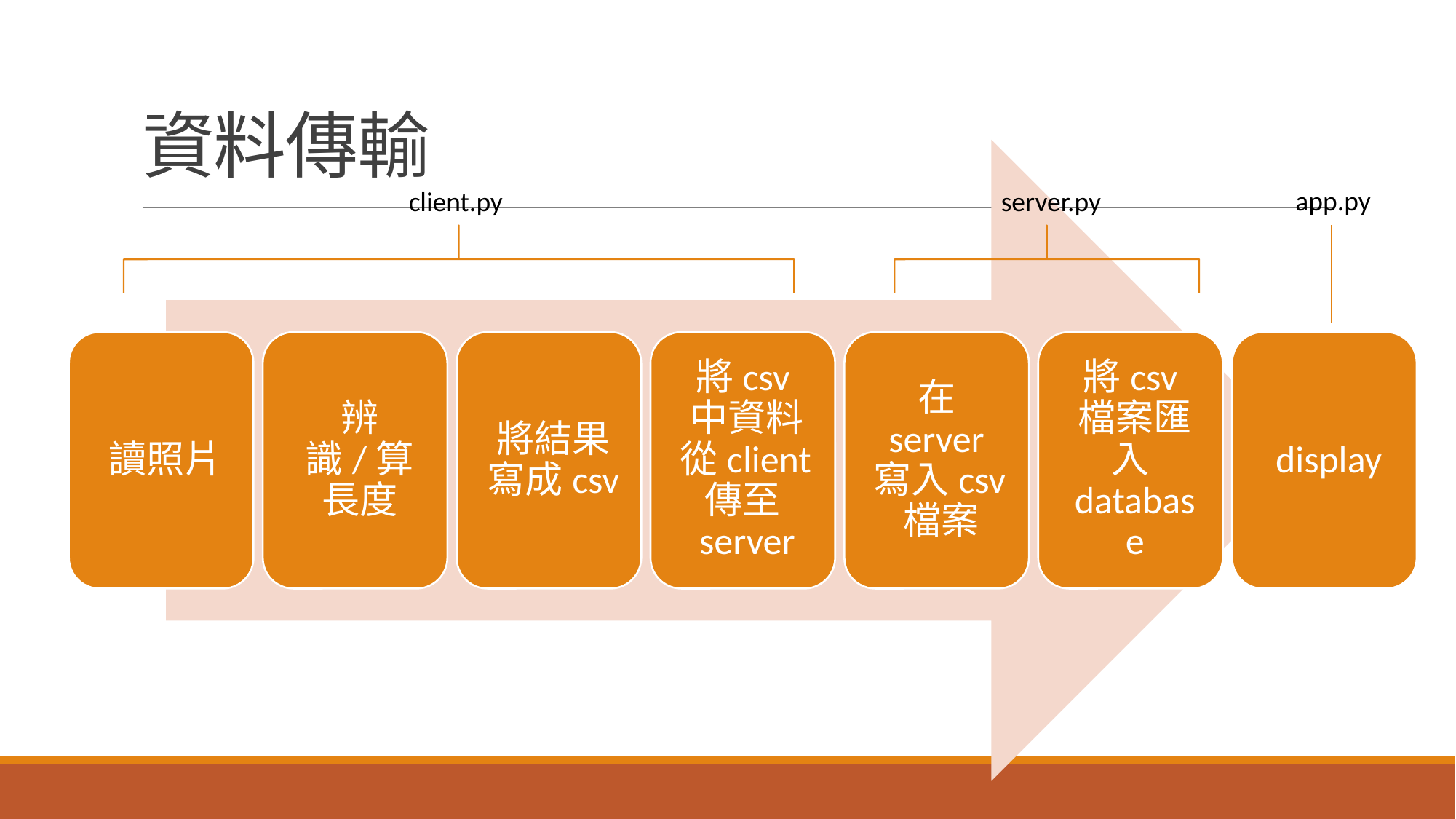

# 資料傳輸

讀照片
辨識/算長度
將結果寫成csv
將csv中資料從client傳至server
在server寫入csv檔案
將csv檔案匯入database
display
app.py
client.py
server.py